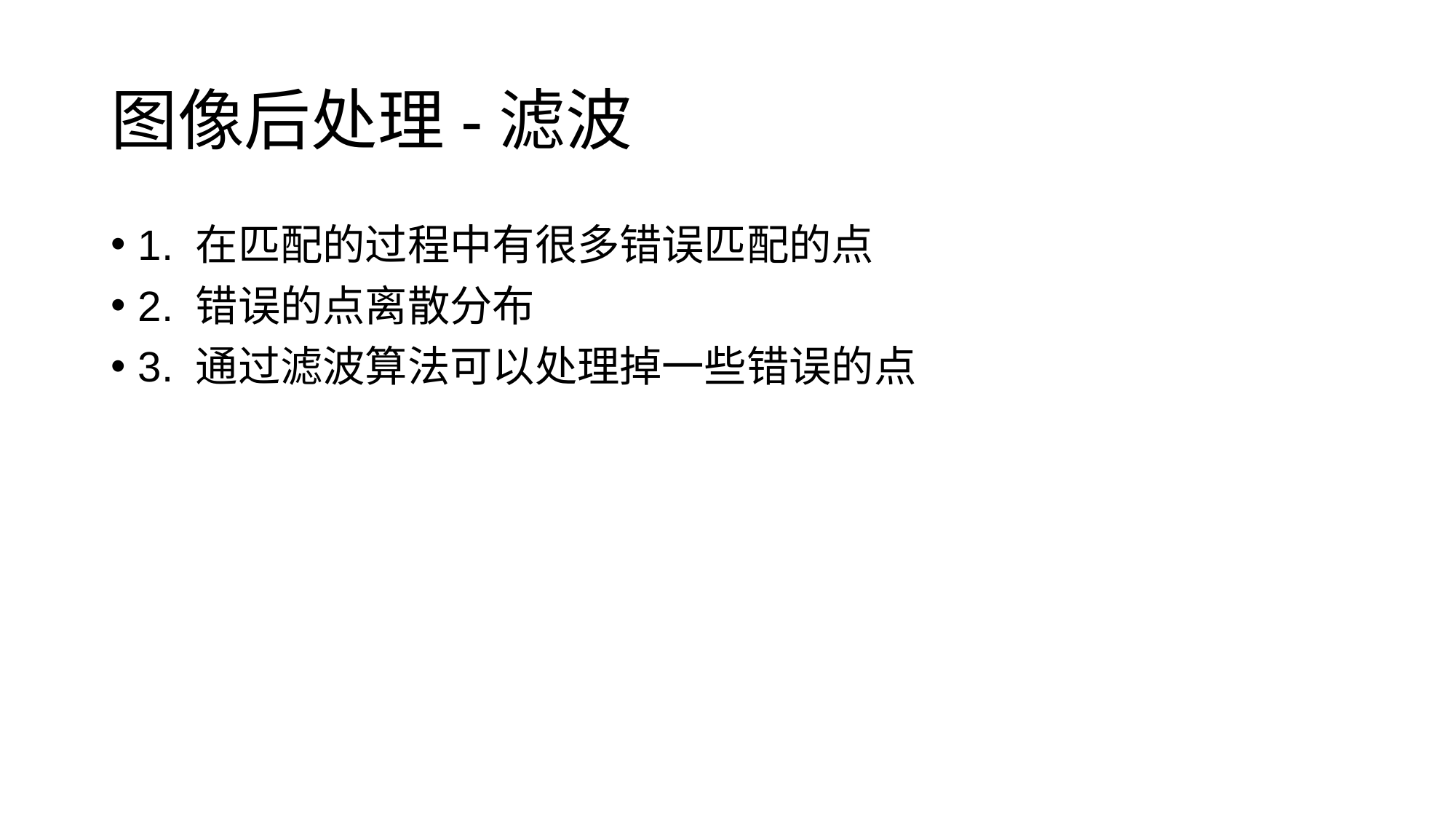

# 图像后处理-滤波
1. 在匹配的过程中有很多错误匹配的点
2. 错误的点离散分布
3. 通过滤波算法可以处理掉一些错误的点